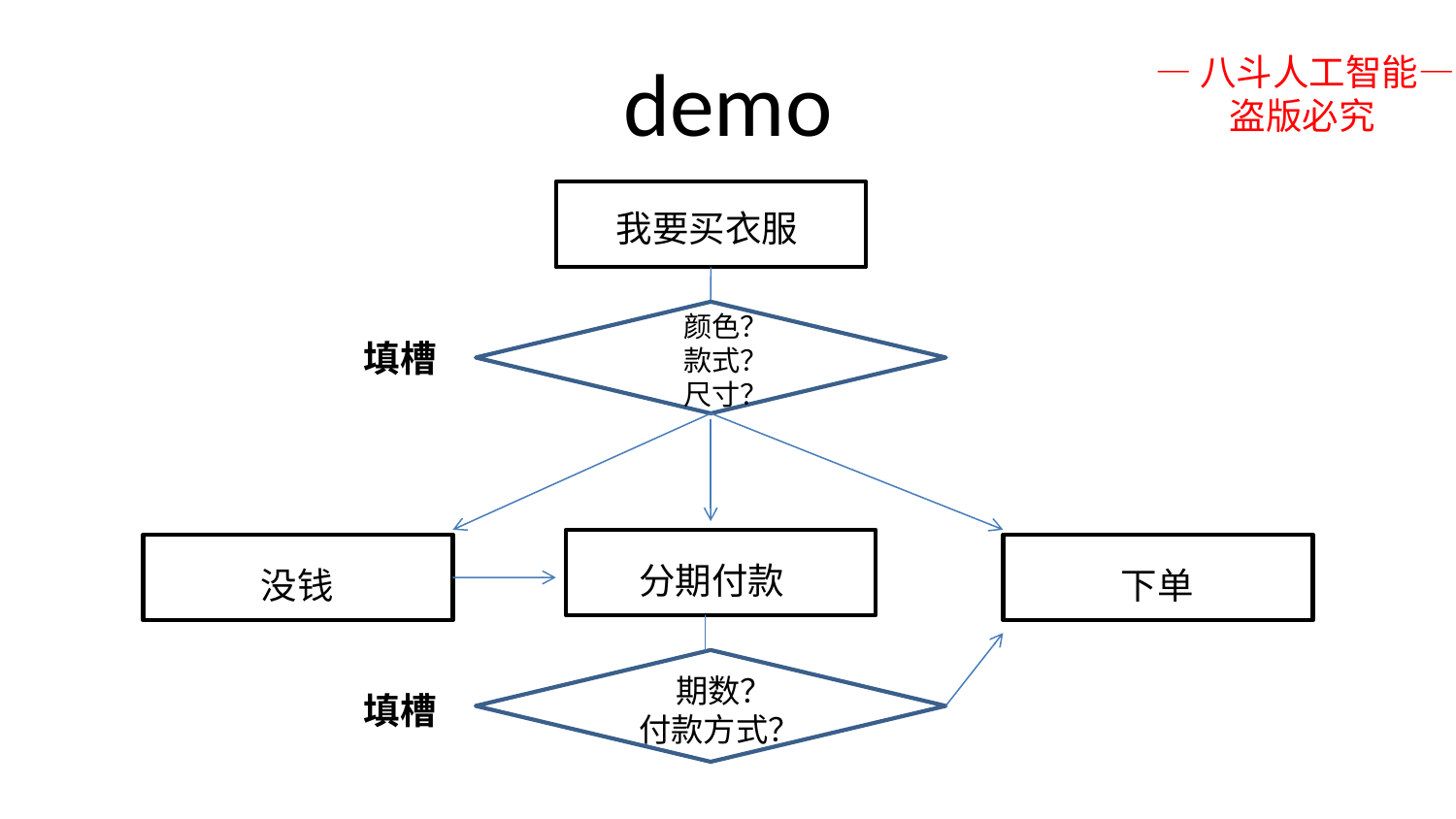

# demo
—八斗人工智能—
        盗版必究

我要买衣服

颜色？款式？尺寸？
填槽

分期付款
没钱
下单

    期数？
付款方式？
填槽